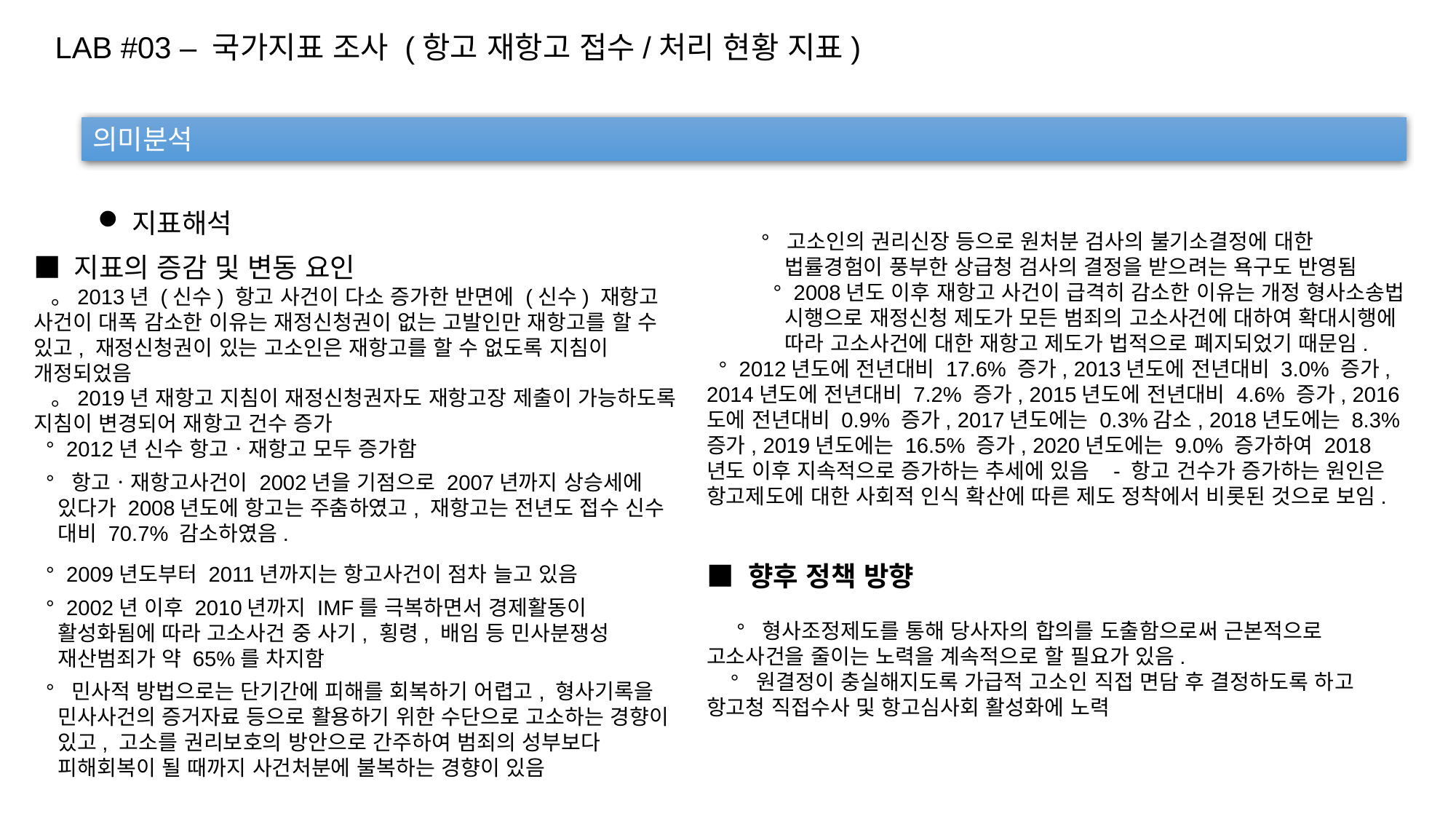

LAB #03 – 국가지표 조사 (항고 재항고 접수/처리 현황 지표)
의미분석
지표해석
°  고소인의 권리신장 등으로 원처분 검사의 불기소결정에 대한 법률경험이 풍부한 상급청 검사의 결정을 받으려는 욕구도 반영됨
  °  2008년도 이후 재항고 사건이 급격히 감소한 이유는 개정 형사소송법 시행으로 재정신청 제도가 모든 범죄의 고소사건에 대하여 확대시행에 따라 고소사건에 대한 재항고 제도가 법적으로 폐지되었기 때문임.
  °  2012년도에 전년대비 17.6% 증가, 2013년도에 전년대비 3.0% 증가, 2014년도에 전년대비 7.2% 증가, 2015년도에 전년대비 4.6% 증가, 2016도에 전년대비 0.9% 증가, 2017년도에는 0.3%감소, 2018년도에는 8.3% 증가, 2019년도에는 16.5% 증가, 2020년도에는 9.0% 증가하여 2018년도 이후 지속적으로 증가하는 추세에 있음   - 항고 건수가 증가하는 원인은 항고제도에 대한 사회적 인식 확산에 따른 제도 정착에서 비롯된 것으로 보임.

■ 향후 정책 방향

     °  형사조정제도를 통해 당사자의 합의를 도출함으로써 근본적으로 고소사건을 줄이는 노력을 계속적으로 할 필요가 있음.
    °  원결정이 충실해지도록 가급적 고소인 직접 면담 후 결정하도록 하고 항고청 직접수사 및 항고심사회 활성화에 노력

■ 지표의 증감 및 변동 요인
  。2013년 (신수) 항고 사건이 다소 증가한 반면에 (신수) 재항고 사건이 대폭 감소한 이유는 재정신청권이 없는 고발인만 재항고를 할 수 있고, 재정신청권이 있는 고소인은 재항고를 할 수 없도록 지침이 개정되었음
  。2019년 재항고 지침이 재정신청권자도 재항고장 제출이 가능하도록 지침이 변경되어 재항고 건수 증가
  °  2012년 신수 항고ㆍ재항고 모두 증가함
  °  항고ㆍ재항고사건이 2002년을 기점으로 2007년까지 상승세에 있다가 2008년도에 항고는 주춤하였고, 재항고는 전년도 접수 신수 대비 70.7% 감소하였음.
  °  2009년도부터 2011년까지는 항고사건이 점차 늘고 있음
  °  2002년 이후 2010년까지 IMF를 극복하면서 경제활동이 활성화됨에 따라 고소사건 중 사기, 횡령, 배임 등 민사분쟁성 재산범죄가 약 65%를 차지함
  °  민사적 방법으로는 단기간에 피해를 회복하기 어렵고, 형사기록을 민사사건의 증거자료 등으로 활용하기 위한 수단으로 고소하는 경향이 있고, 고소를 권리보호의 방안으로 간주하여 범죄의 성부보다 피해회복이 될 때까지 사건처분에 불복하는 경향이 있음